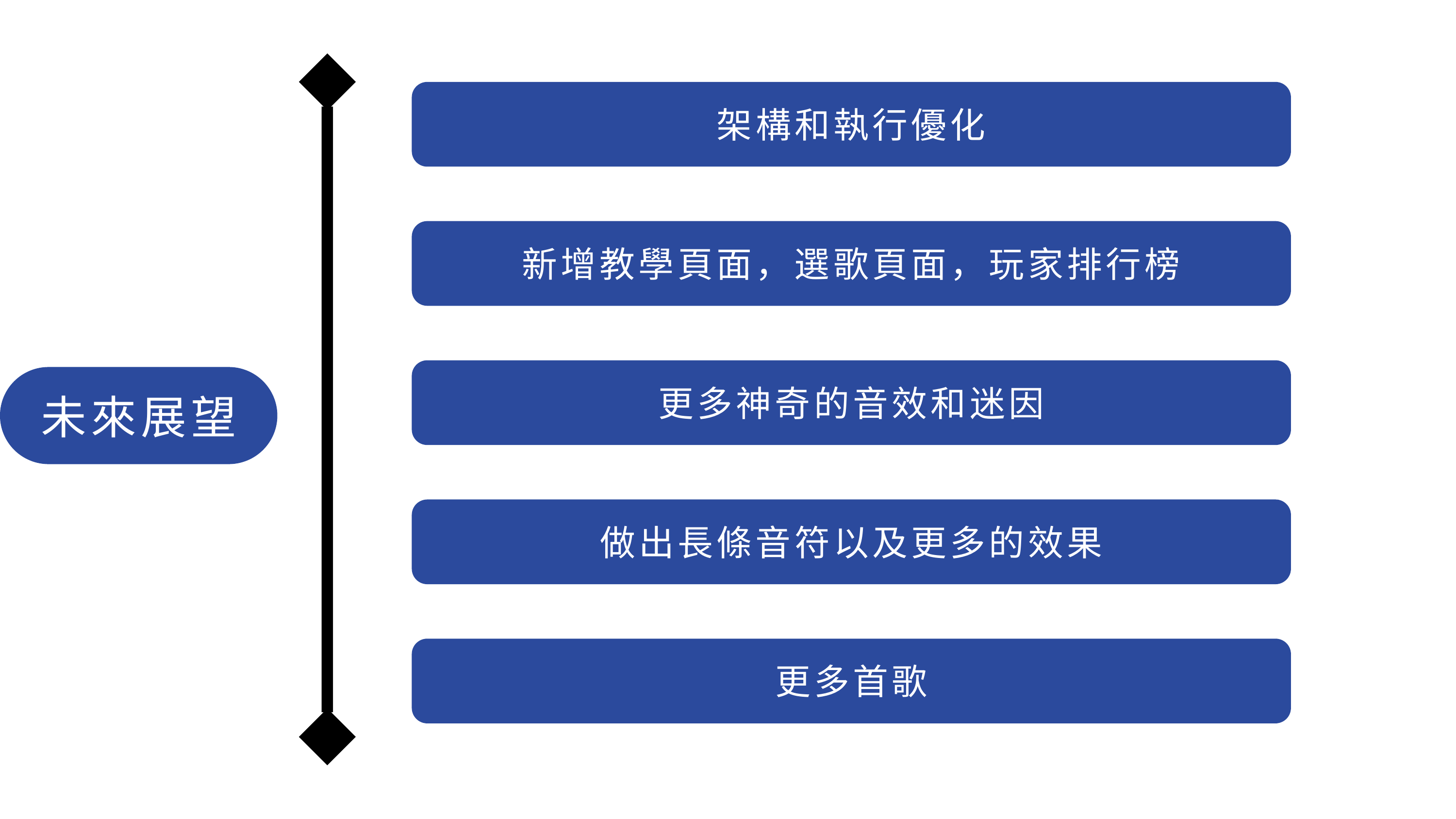

架構和執行優化

新增教學頁面，選歌頁面，玩家排行榜

更多神奇的音效和迷因

未來展望

做出長條音符以及更多的效果

更多首歌